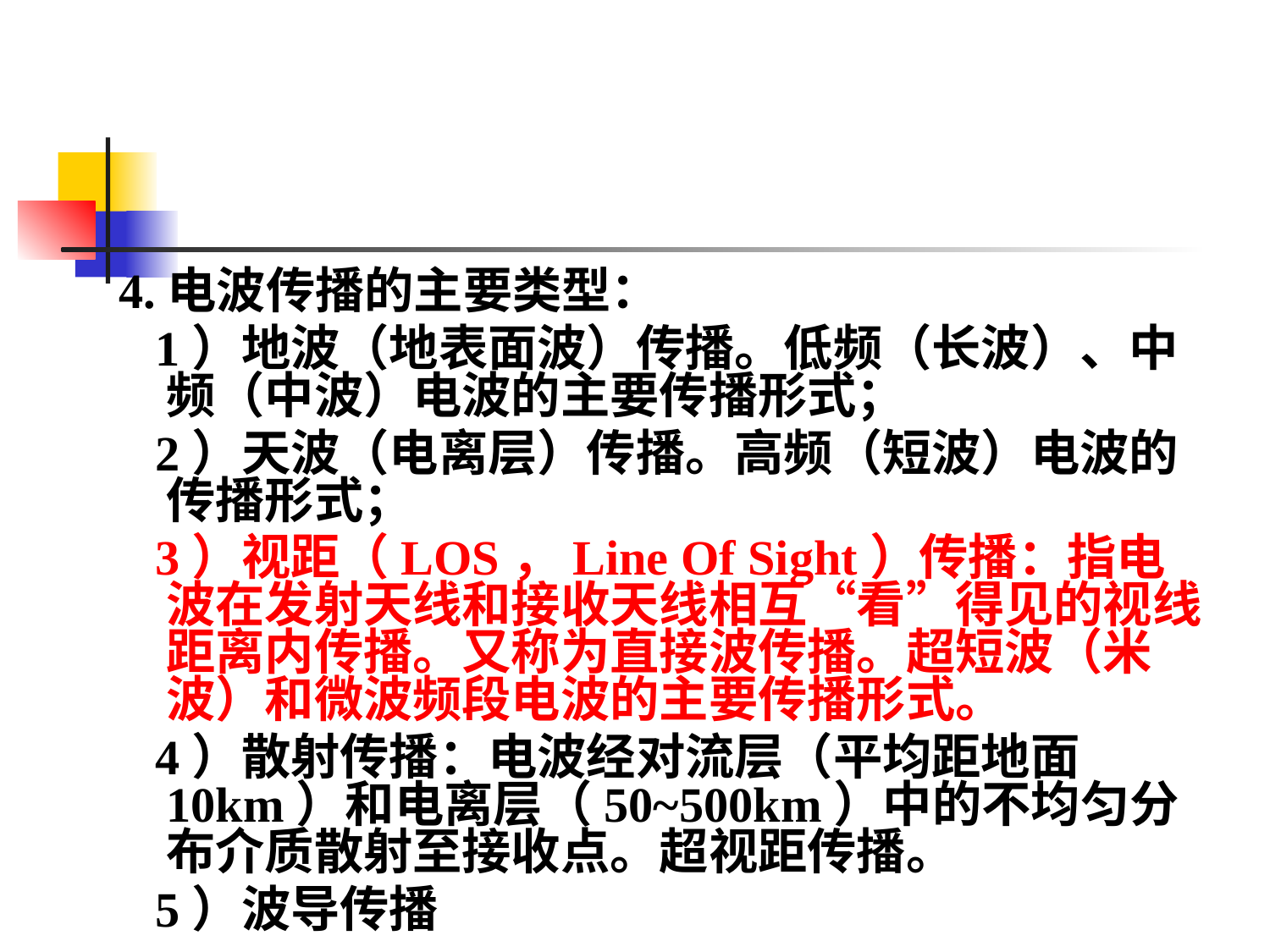

#
4.电波传播的主要类型：
   1）地波（地表面波）传播。低频（长波）、中频（中波）电波的主要传播形式；
   2）天波（电离层）传播。高频（短波）电波的传播形式；
   3）视距（LOS，Line Of Sight）传播：指电波在发射天线和接收天线相互“看”得见的视线距离内传播。又称为直接波传播。超短波（米波）和微波频段电波的主要传播形式。
   4）散射传播：电波经对流层（平均距地面10km）和电离层（50~500km）中的不均匀分布介质散射至接收点。超视距传播。
   5）波导传播